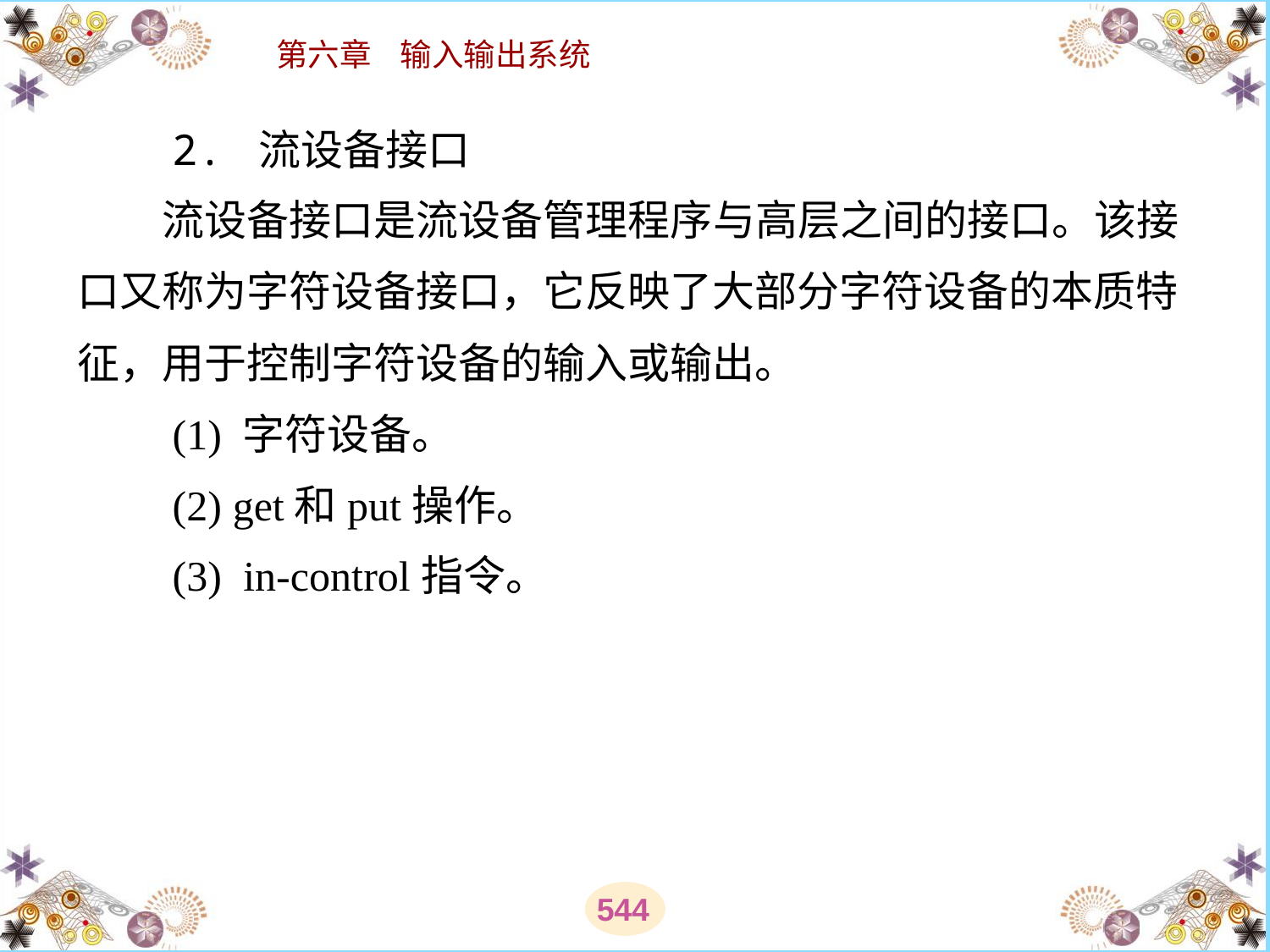

# 2. 流设备接口 　　流设备接口是流设备管理程序与高层之间的接口。该接口又称为字符设备接口，它反映了大部分字符设备的本质特征，用于控制字符设备的输入或输出。 　　(1) 字符设备。 　　(2) get和put操作。 　　(3)  in-control指令。